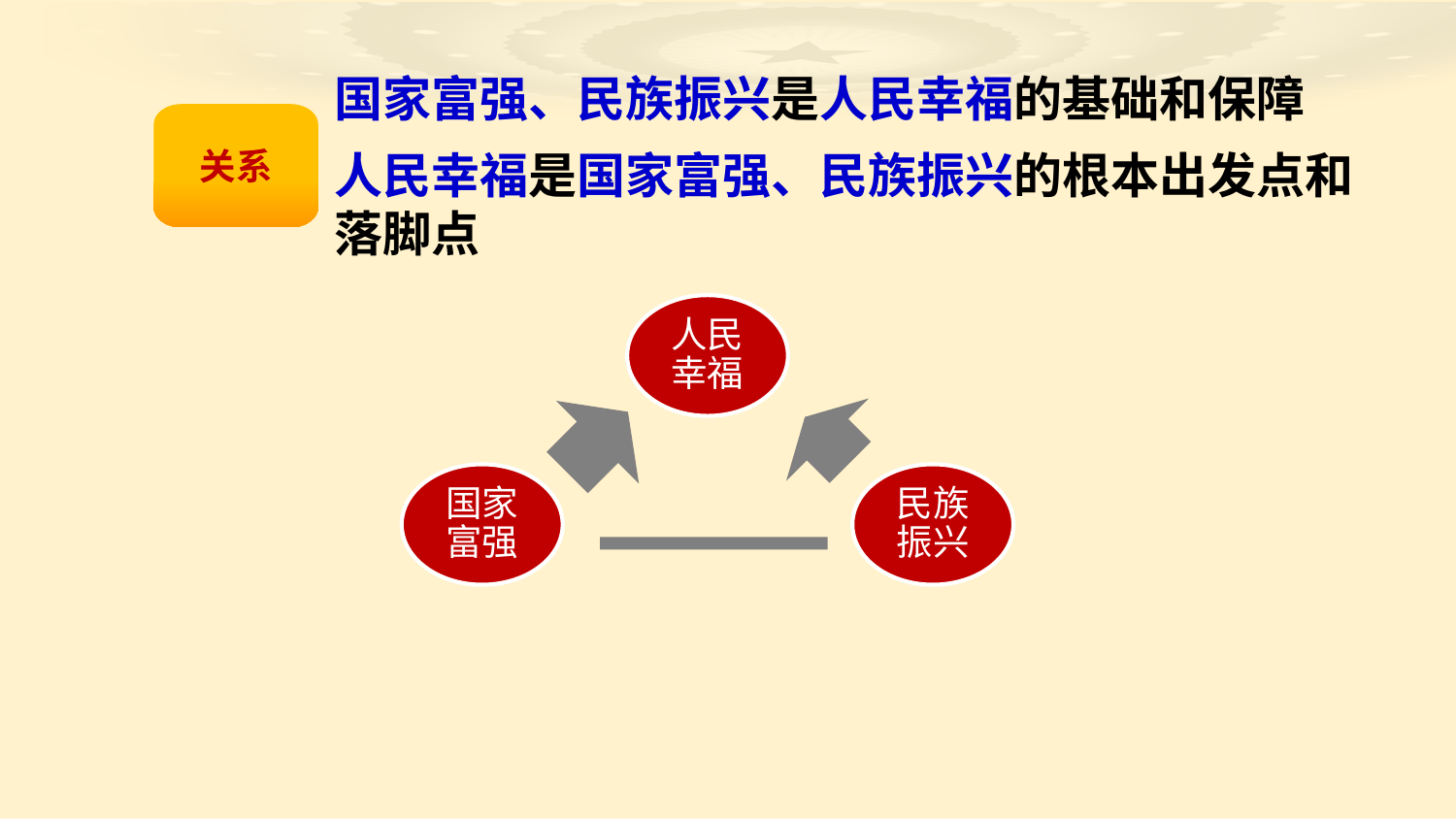

国家富强、民族振兴是人民幸福的基础和保障
人民幸福是国家富强、民族振兴的根本出发点和落脚点
关系
人民幸福

国家富强
民族振兴